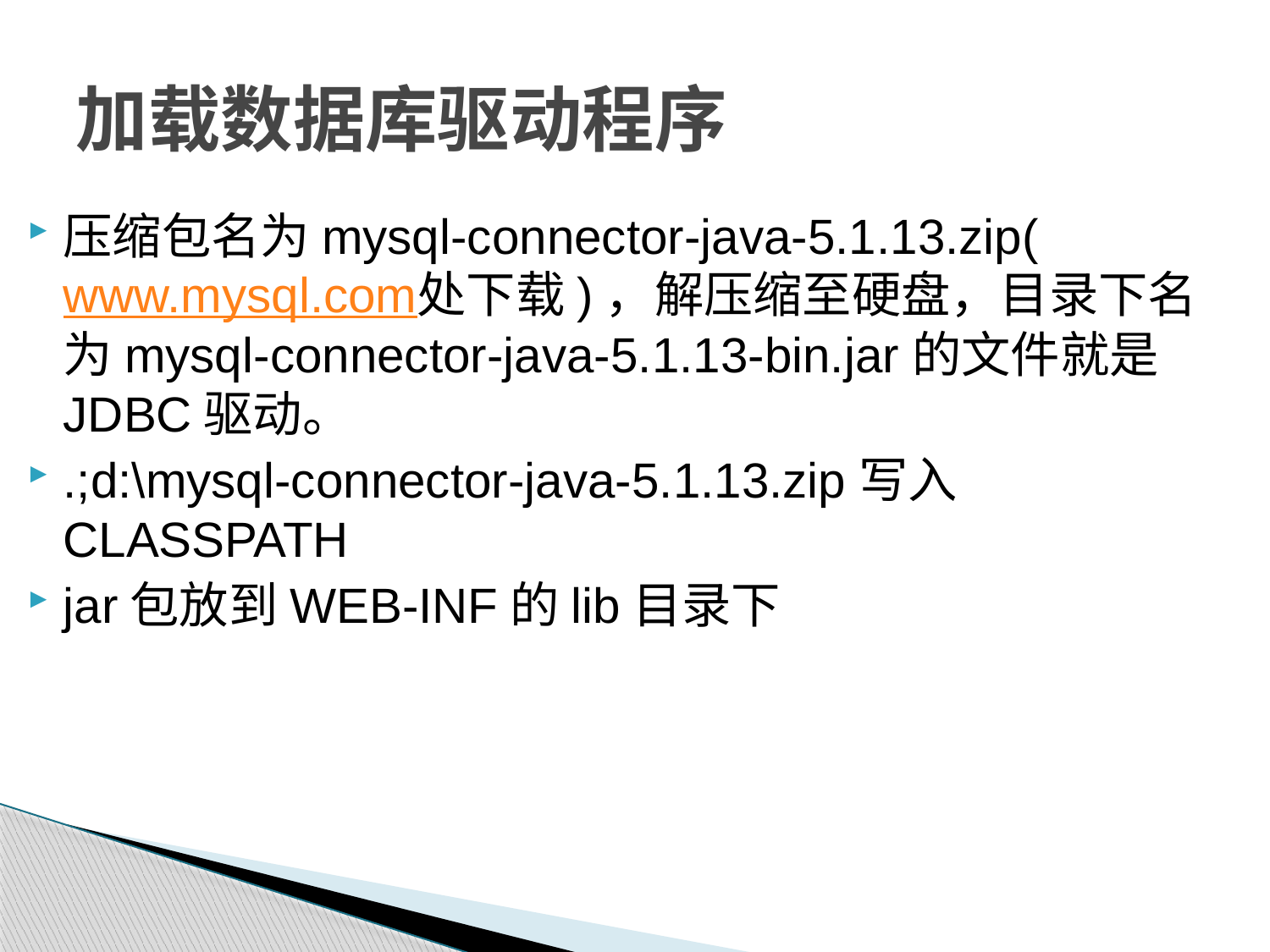

# 加载数据库驱动程序
压缩包名为mysql-connector-java-5.1.13.zip(www.mysql.com处下载)，解压缩至硬盘，目录下名为mysql-connector-java-5.1.13-bin.jar的文件就是JDBC驱动。
.;d:\mysql-connector-java-5.1.13.zip写入CLASSPATH
jar包放到WEB-INF的lib目录下